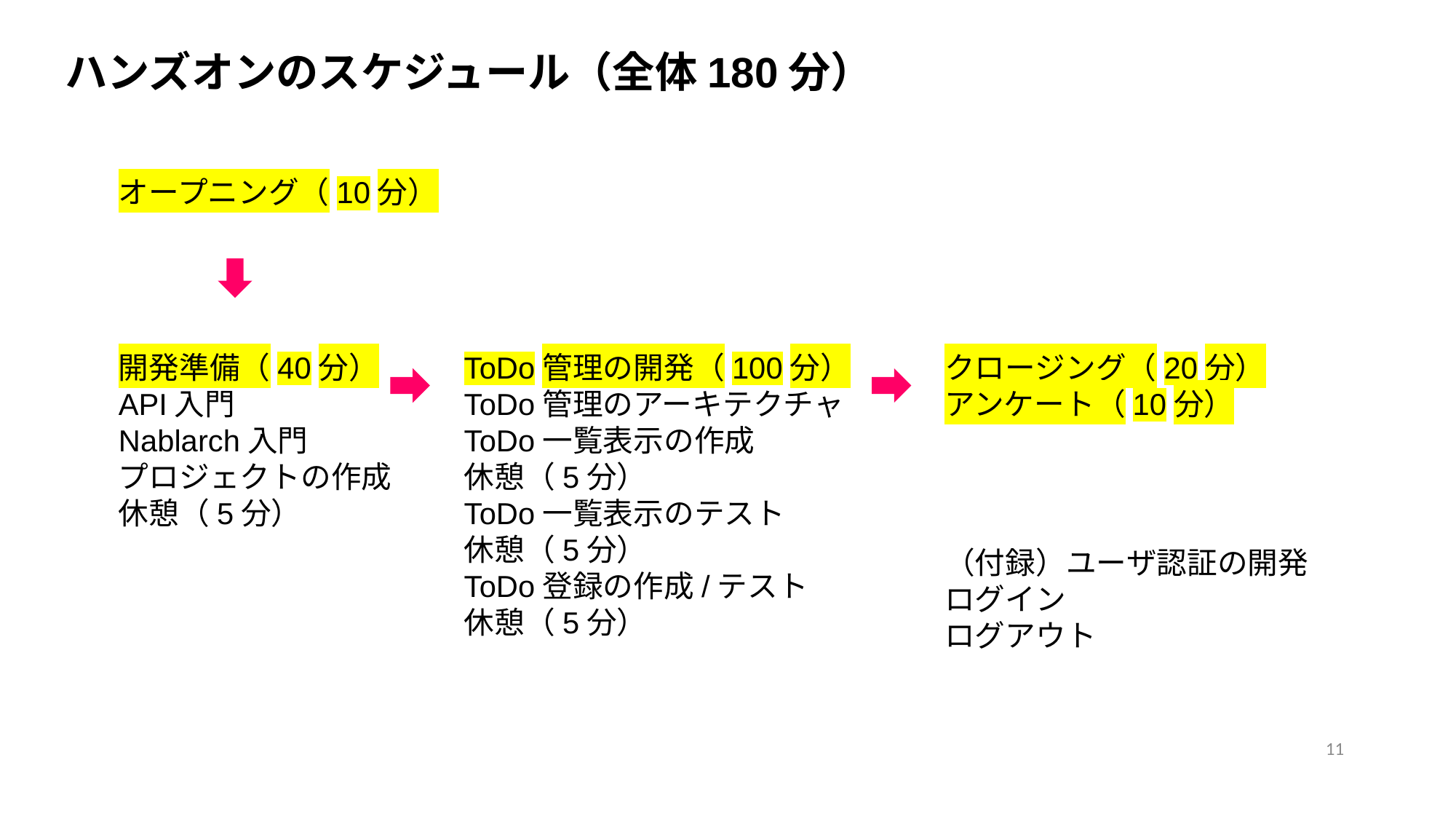

ハンズオンのスケジュール（全体180分）
オープニング（10分）

開発準備（40分）
API入門
Nablarch入門
プロジェクトの作成
休憩（5分）
ToDo管理の開発（100分）
ToDo管理のアーキテクチャ
ToDo一覧表示の作成
休憩（5分）
ToDo一覧表示のテスト
休憩（5分）
ToDo登録の作成/テスト
休憩（5分）
クロージング（20分）
アンケート（10分）

（付録）ユーザ認証の開発
ログイン
ログアウト
11